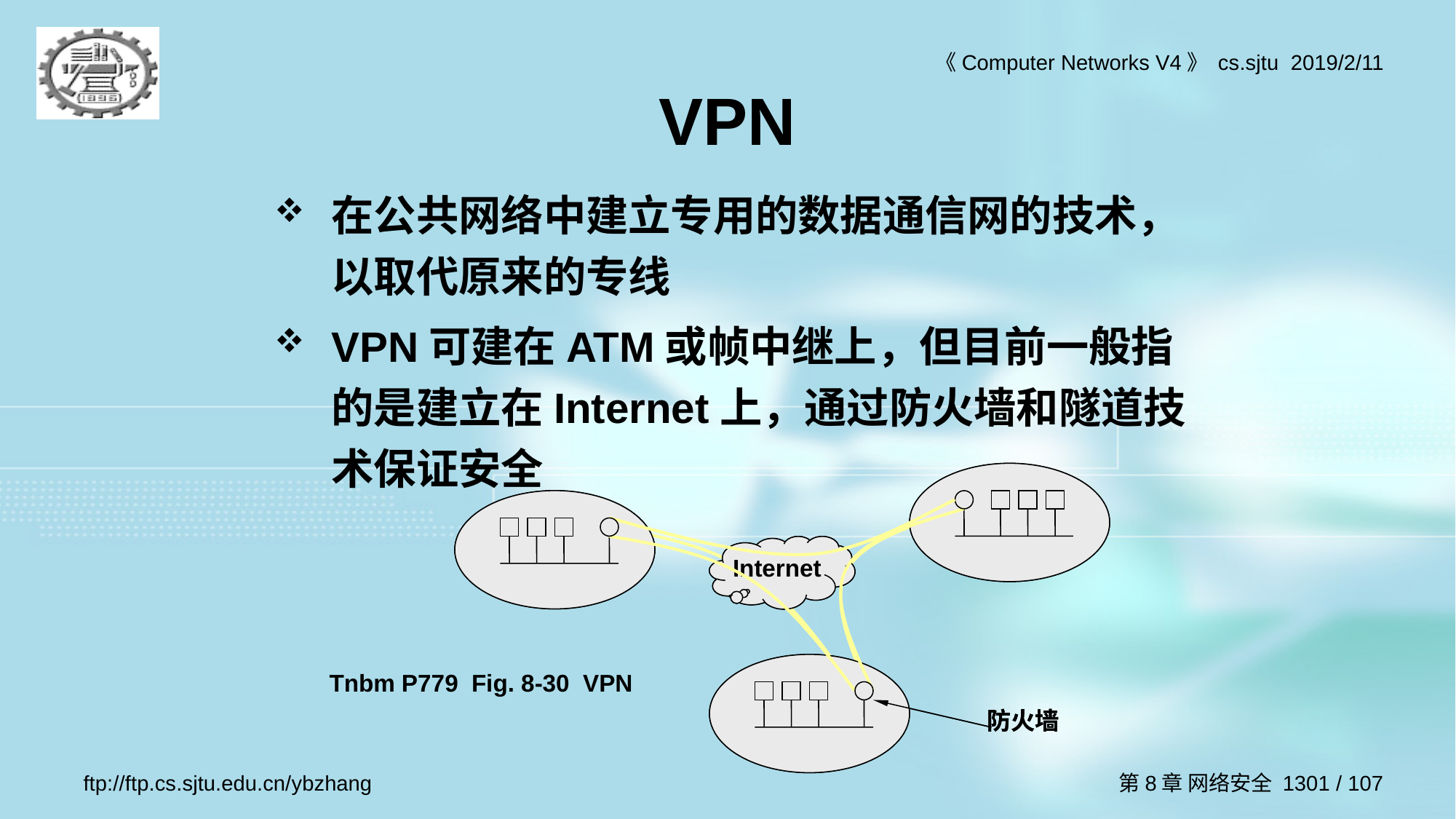

# VPN
在公共网络中建立专用的数据通信网的技术，以取代原来的专线
VPN可建在ATM或帧中继上，但目前一般指的是建立在Internet上，通过防火墙和隧道技术保证安全

Internet

防火墙

Internet

防火墙

Tnbm P779  Fig. 8-30  VPN